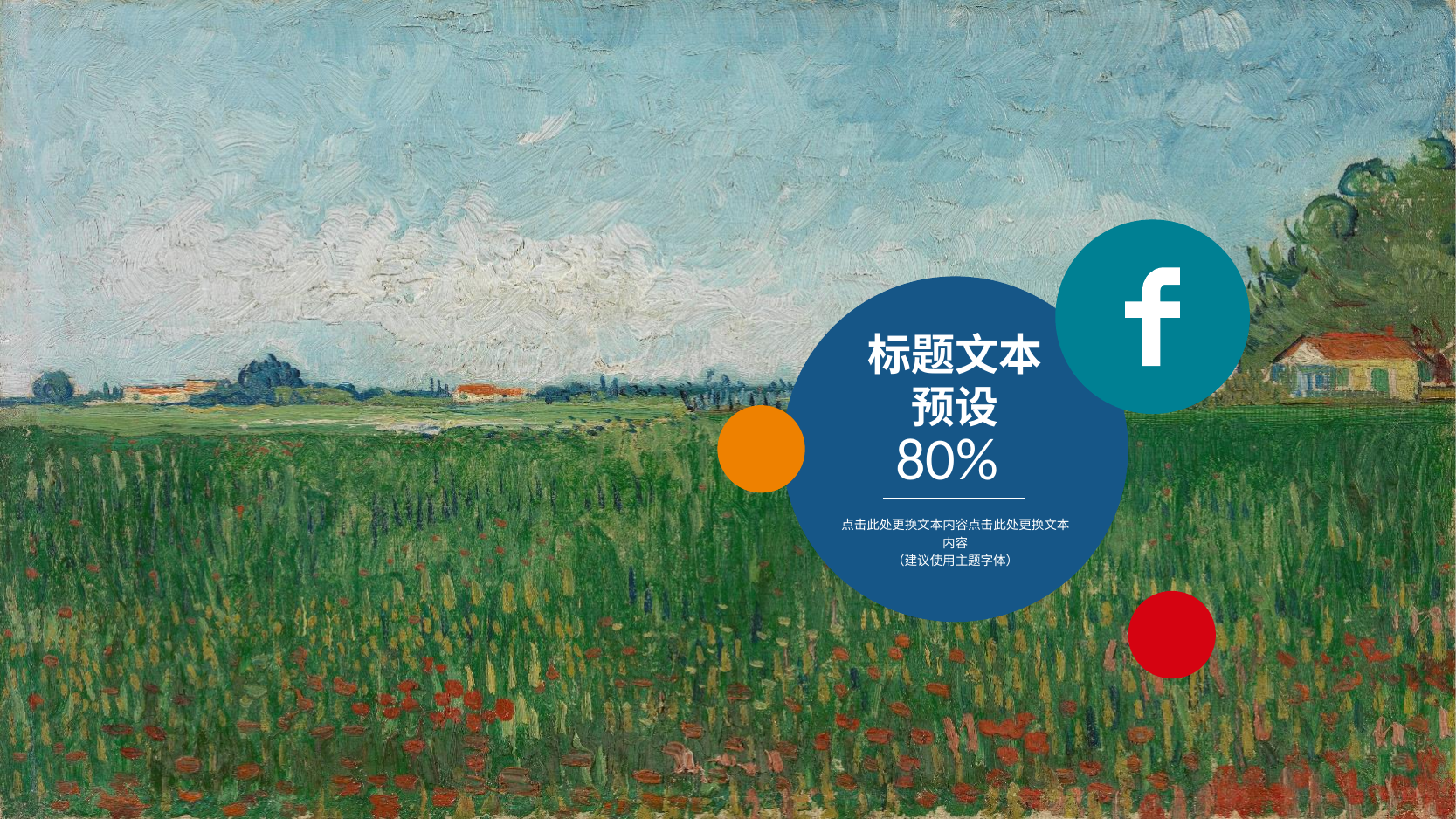

标题文本
预设

80%
点击此处更换文本内容点击此处更换文本内容
（建议使用主题字体）

#
16